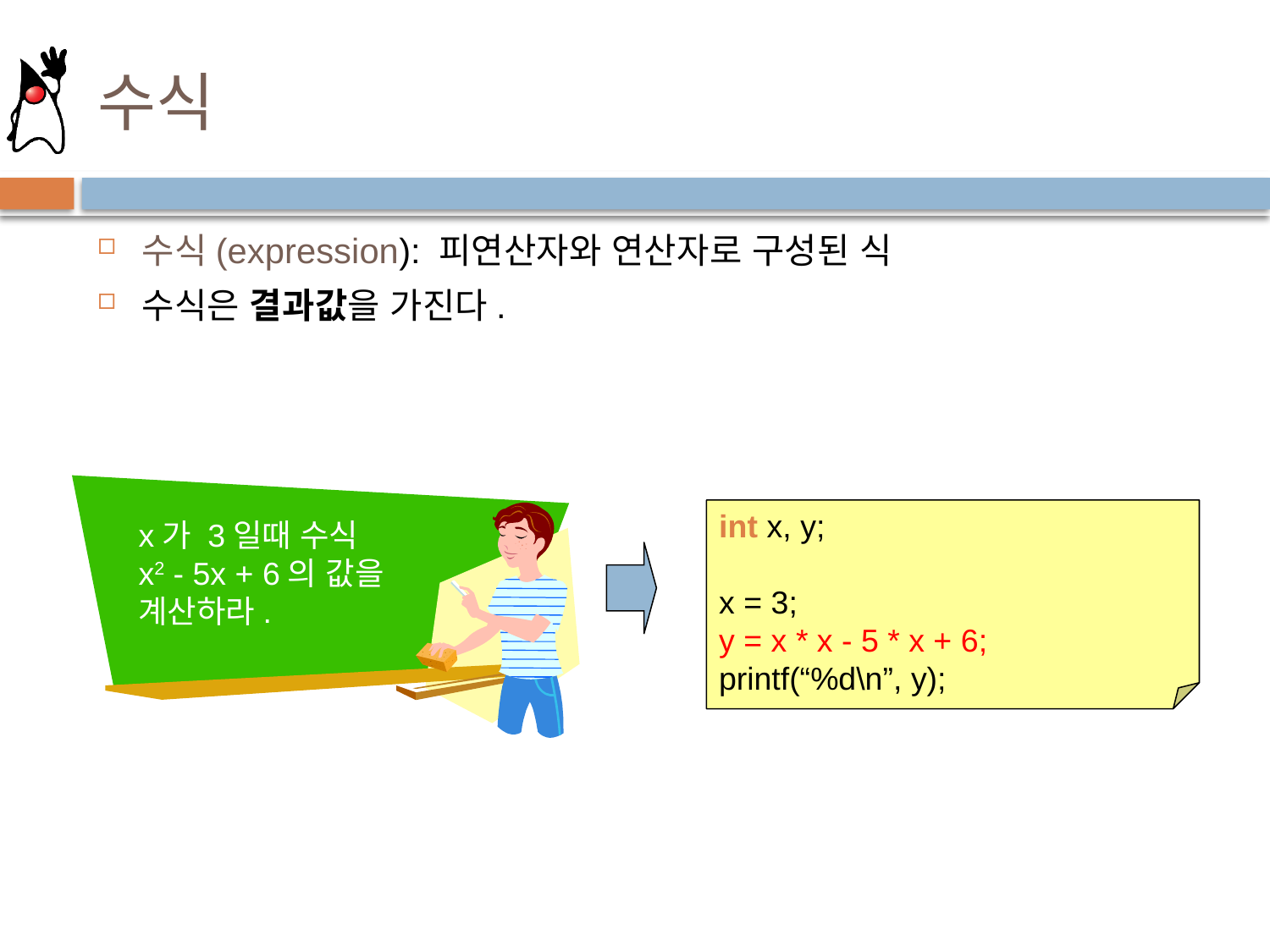

# 수식
수식(expression): 피연산자와 연산자로 구성된 식
수식은 결과값을 가진다.

x가 3일때 수식
x2 - 5x + 6의 값을
계산하라.

int x, y;

x = 3;
y = x * x - 5 * x + 6;
printf(“%d\n”, y);